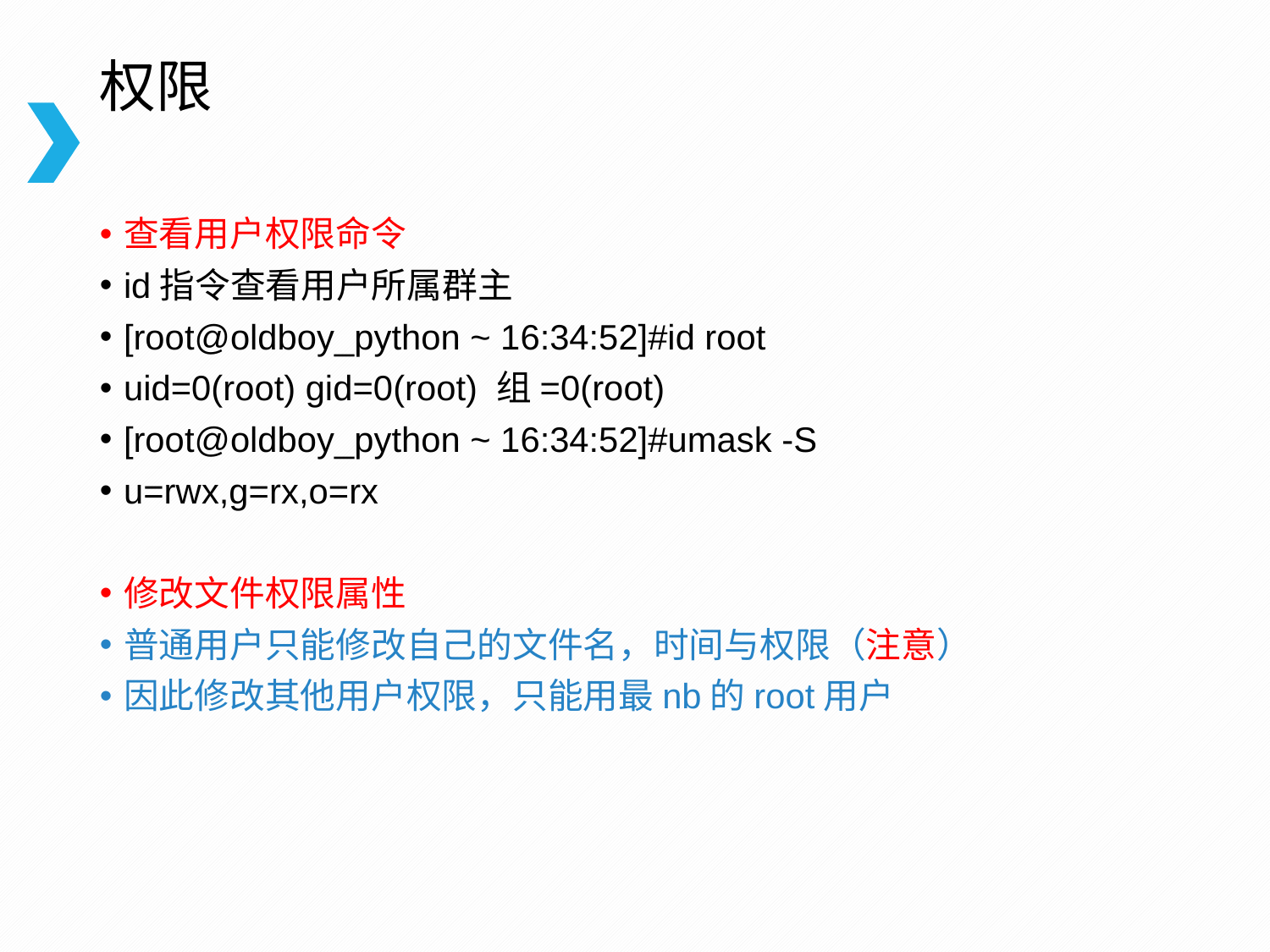

# 权限

查看用户权限命令
id指令查看用户所属群主
[root@oldboy_python ~ 16:34:52]#id root
uid=0(root) gid=0(root) 组=0(root)
[root@oldboy_python ~ 16:34:52]#umask -S
u=rwx,g=rx,o=rx

修改文件权限属性
普通用户只能修改自己的文件名，时间与权限（注意）
因此修改其他用户权限，只能用最nb的root用户